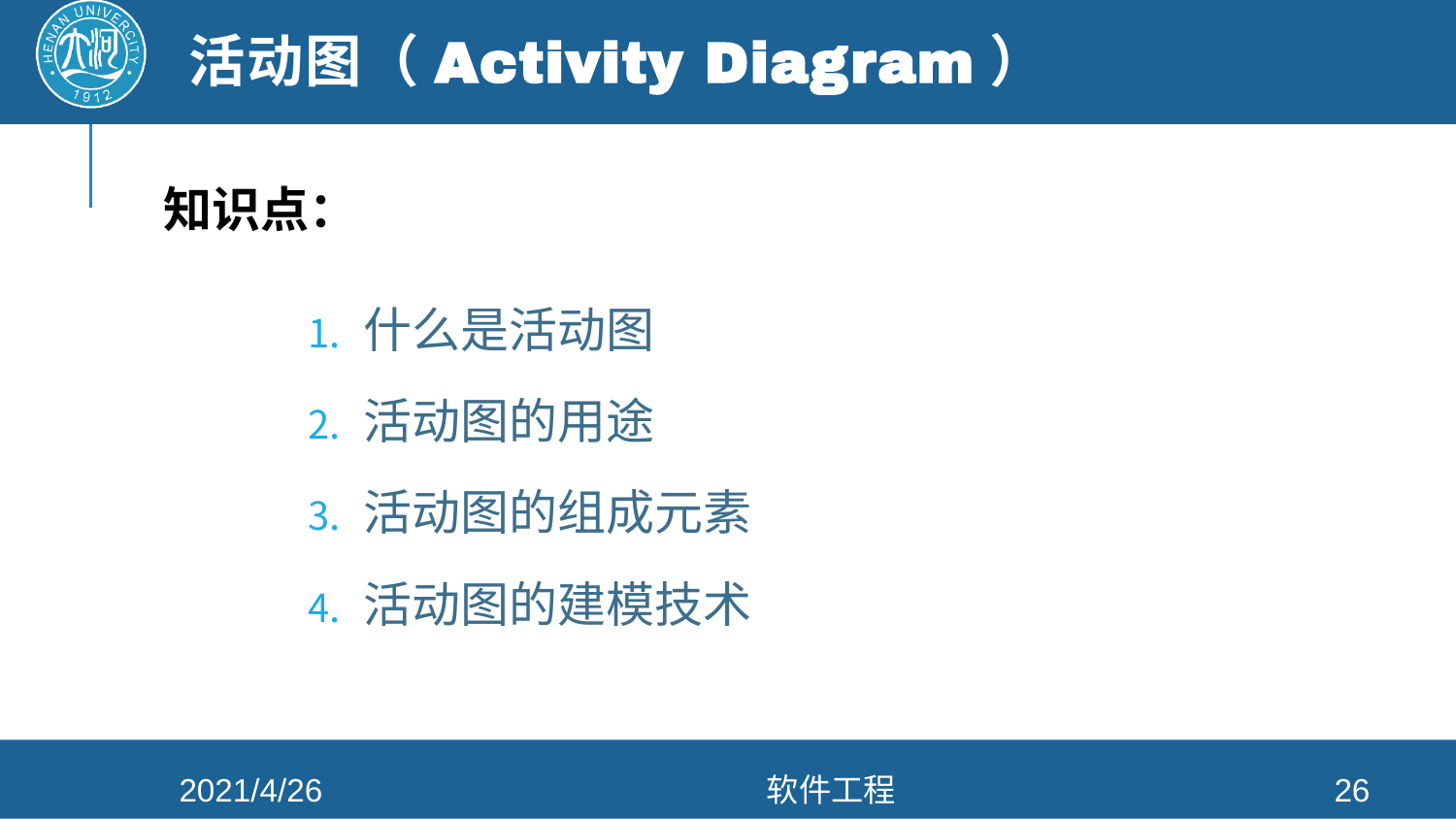

# 活动图（Activity Diagram）
知识点：
什么是活动图
活动图的用途
活动图的组成元素
活动图的建模技术
2021/4/26
软件工程
26